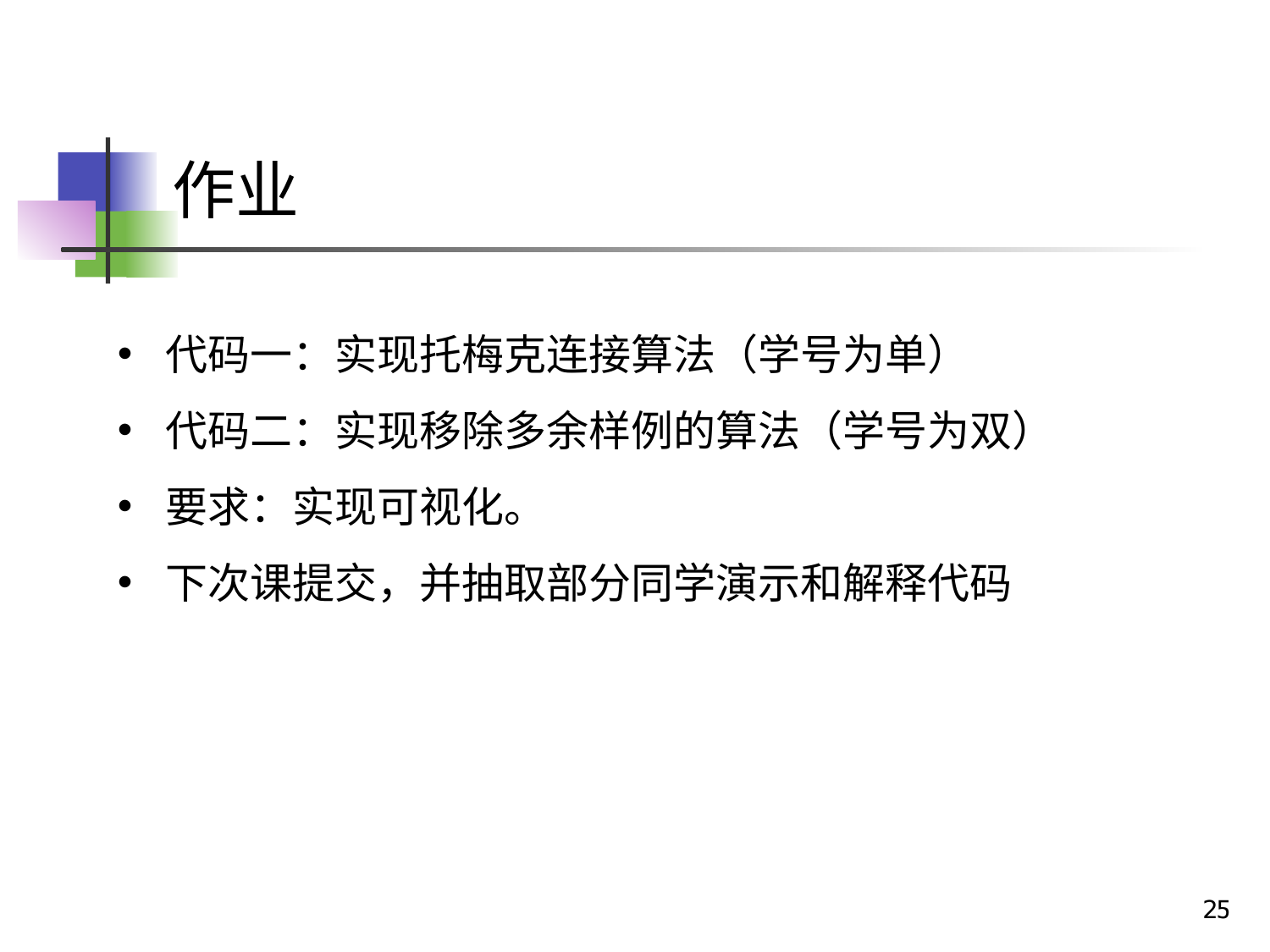

# 作业
代码一：实现托梅克连接算法（学号为单）
代码二：实现移除多余样例的算法（学号为双）
要求：实现可视化。
下次课提交，并抽取部分同学演示和解释代码
25